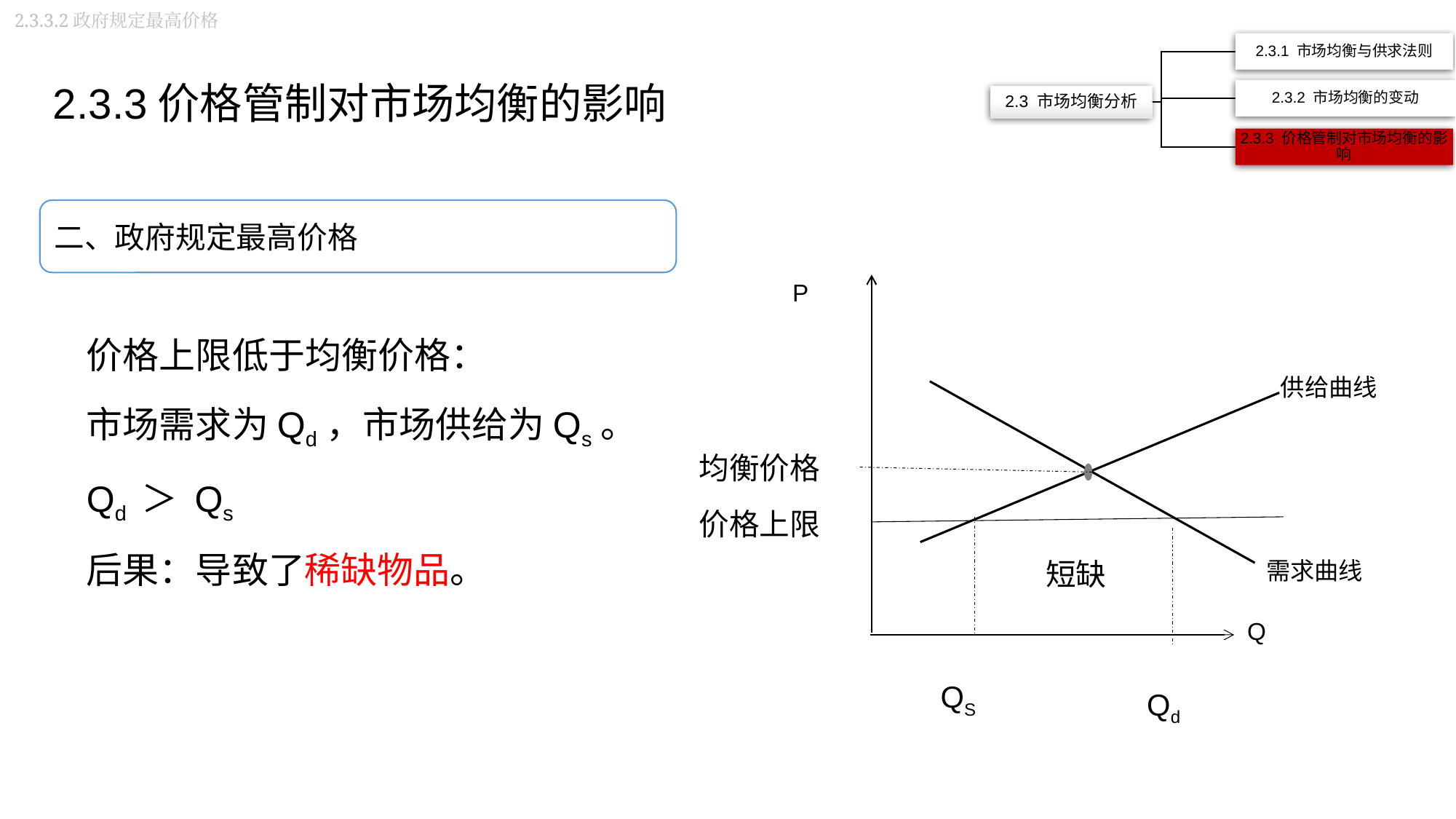

2.3 市场均衡分析
2.3.1 市场均衡与供求法则
2.3.2 市场均衡的变动
2.3.3 价格管制对市场均衡的影响
2.3.3.2政府规定最高价格
2.3.3价格管制对市场均衡的影响
二、政府规定最高价格
P
供给曲线
Q

需求曲线
价格上限低于均衡价格：
市场需求为Qd，市场供给为Qs。
Qd ＞ Qs
后果：导致了稀缺物品。
均衡价格
价格上限
短缺
QS
Qd